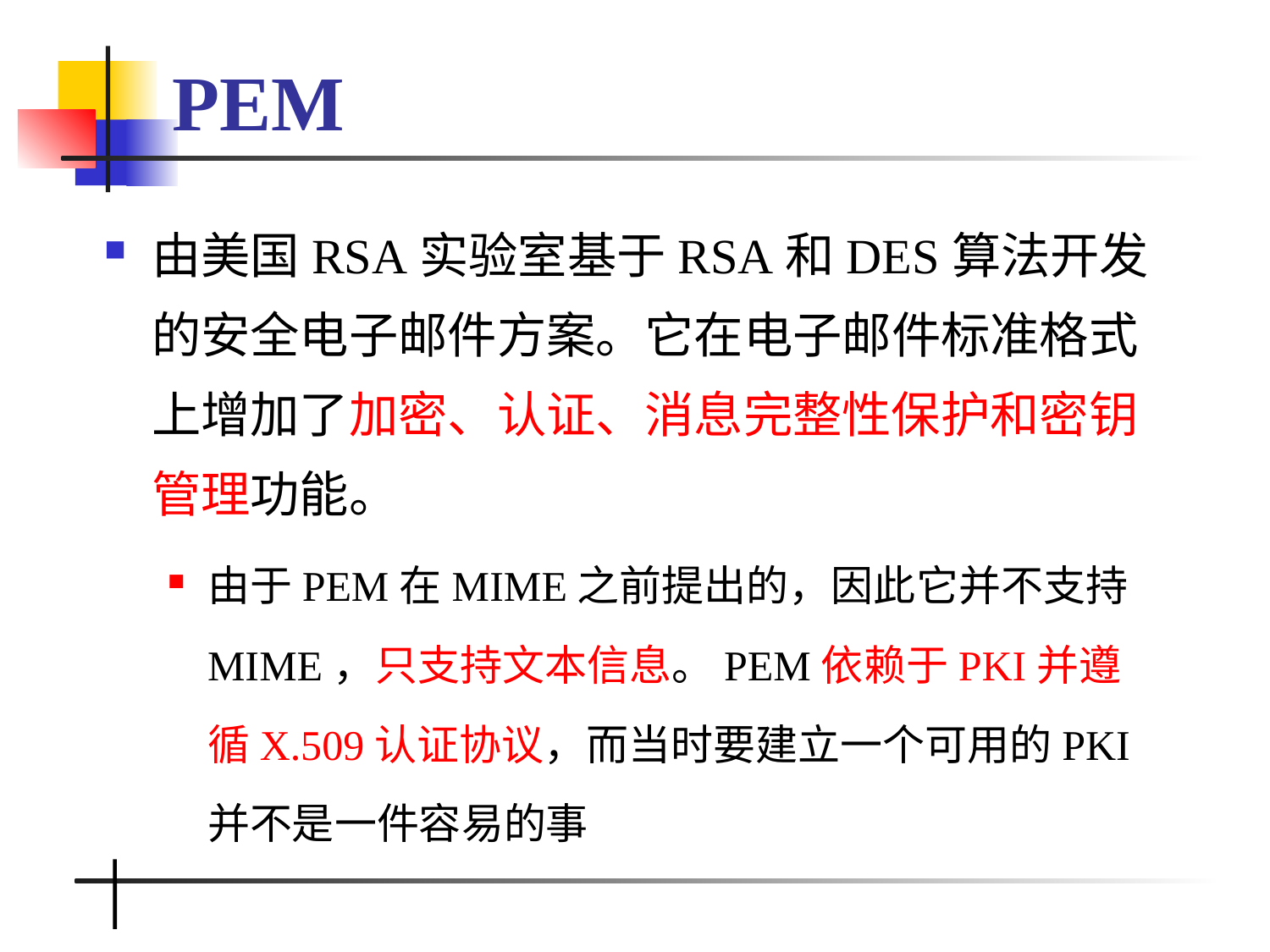

# PEM
由美国RSA实验室基于RSA和DES算法开发的安全电子邮件方案。它在电子邮件标准格式上增加了加密、认证、消息完整性保护和密钥管理功能。
由于PEM在MIME之前提出的，因此它并不支持MIME，只支持文本信息。PEM依赖于PKI并遵循X.509认证协议，而当时要建立一个可用的PKI并不是一件容易的事